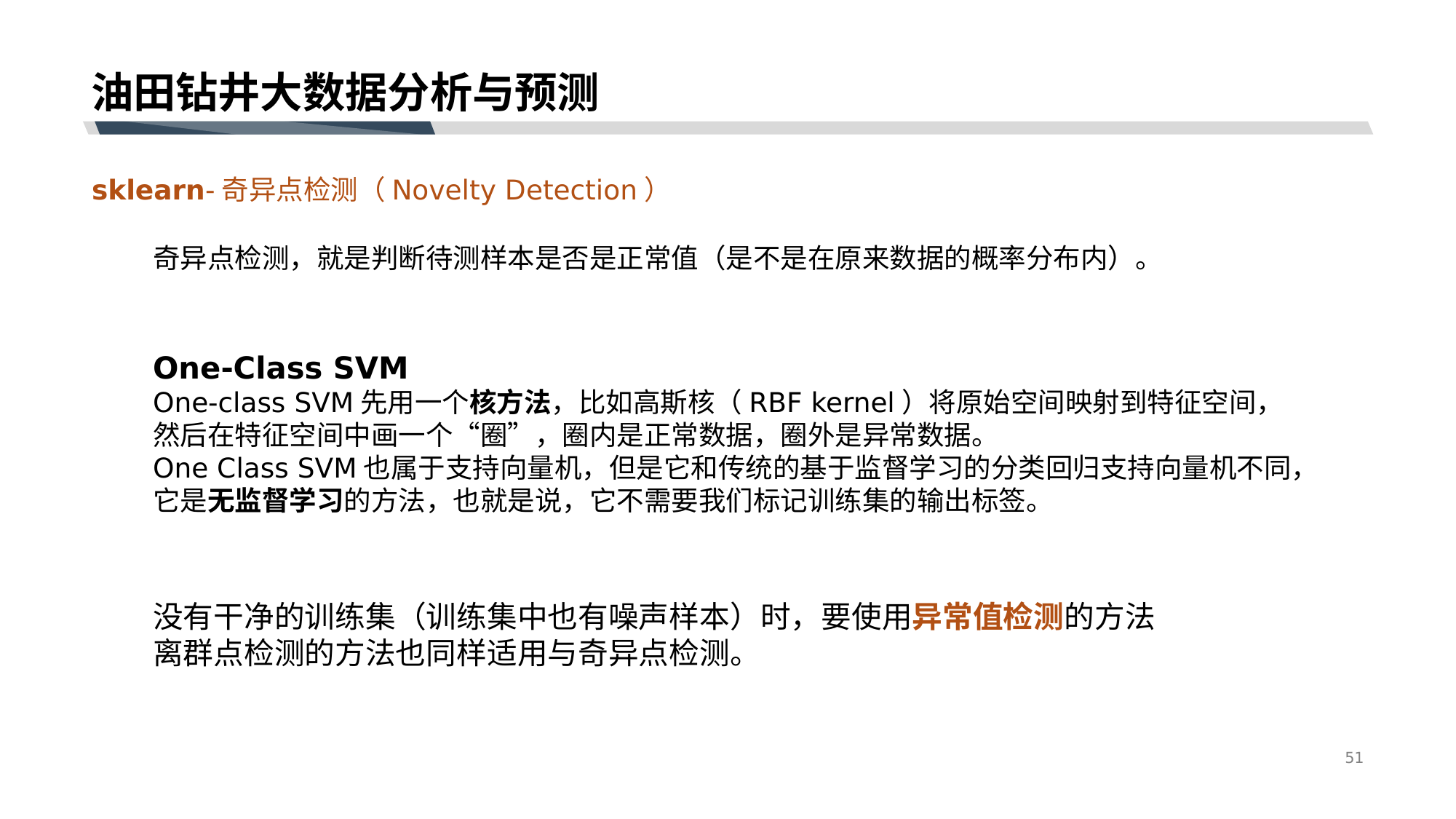

# 油田钻井大数据分析与预测
sklearn-奇异点检测（Novelty Detection）
奇异点检测，就是判断待测样本是否是正常值（是不是在原来数据的概率分布内）。
One-Class SVM
One-class SVM先用一个核方法，比如高斯核（RBF kernel）将原始空间映射到特征空间，然后在特征空间中画一个“圈”，圈内是正常数据，圈外是异常数据。
One Class SVM也属于支持向量机，但是它和传统的基于监督学习的分类回归支持向量机不同，它是无监督学习的方法，也就是说，它不需要我们标记训练集的输出标签。
没有干净的训练集（训练集中也有噪声样本）时，要使用异常值检测的方法
离群点检测的方法也同样适用与奇异点检测。
51